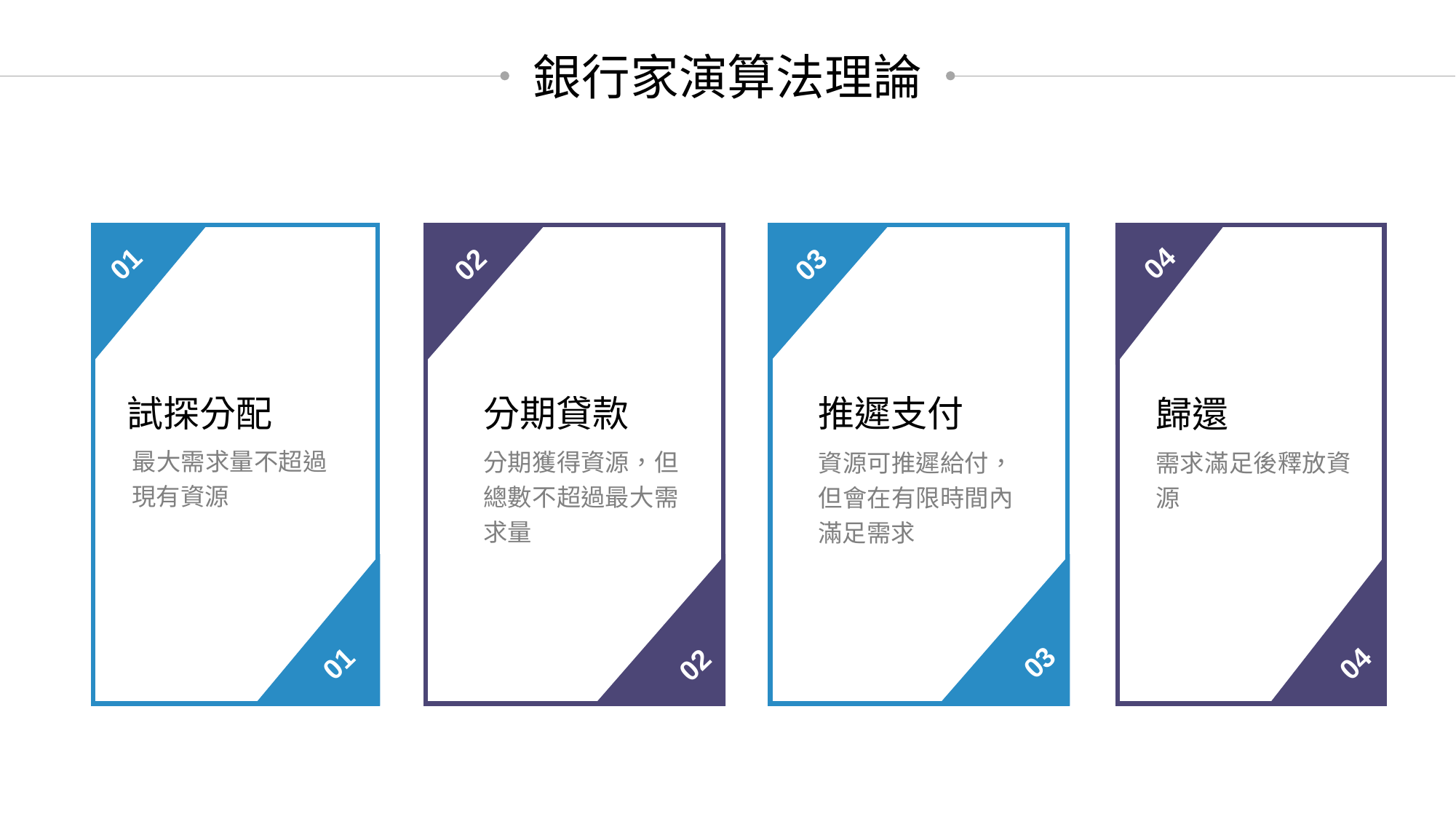

銀行家演算法理論

01

02

03

04

試探分配
最大需求量不超過現有資源
分期貸款
分期獲得資源，但總數不超過最大需求量
推遲支付
資源可推遲給付，但會在有限時間內滿足需求
歸還
需求滿足後釋放資源

03
01
02
04